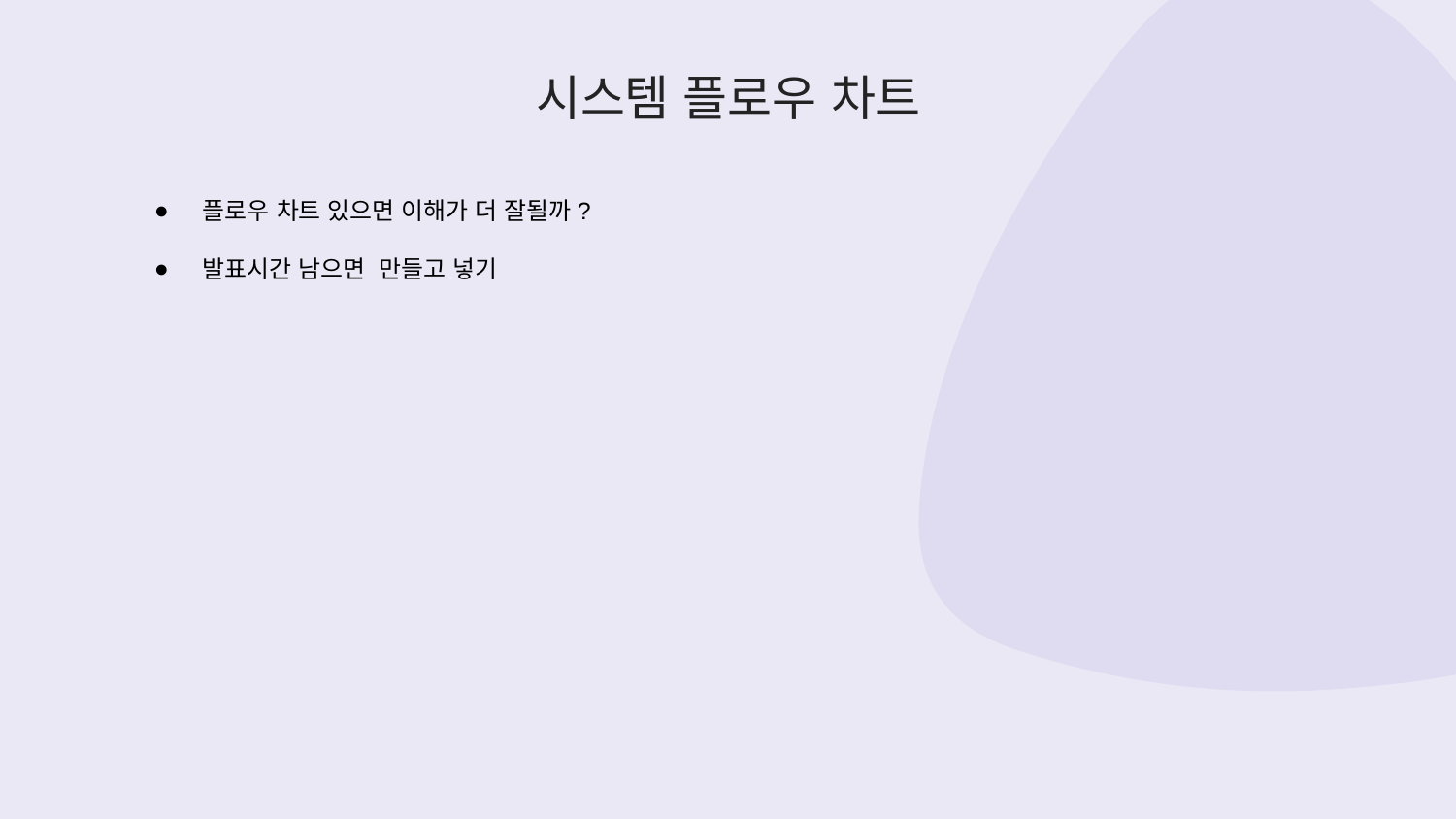

# 시스템 플로우 차트
플로우 차트 있으면 이해가 더 잘될까?

발표시간 남으면  만들고 넣기